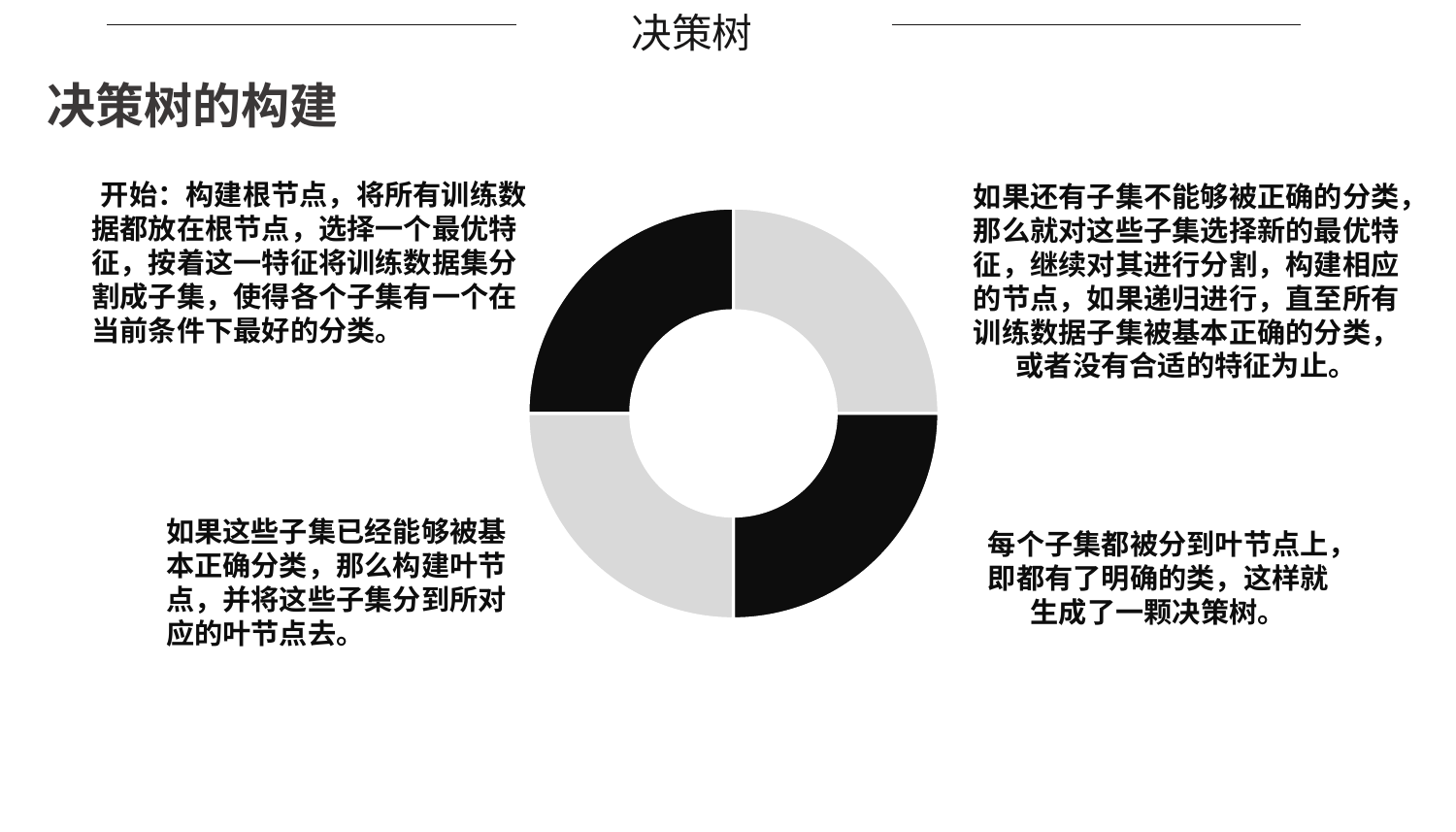

决策树
决策树的构建
 开始：构建根节点，将所有训练数据都放在根节点，选择一个最优特征，按着这一特征将训练数据集分割成子集，使得各个子集有一个在当前条件下最好的分类。

如果还有子集不能够被正确的分类，那么就对这些子集选择新的最优特征，继续对其进行分割，构建相应的节点，如果递归进行，直至所有训练数据子集被基本正确的分类，或者没有合适的特征为止。

### Chart

| Category | 销售额 |
|---|---|
| 第一季度 | 25.0 |
| 第二季度 | 25.0 |
| 第三季度 | 25.0 |
| 第四季度 | 25.0 |
如果这些子集已经能够被基本正确分类，那么构建叶节点，并将这些子集分到所对应的叶节点去。

每个子集都被分到叶节点上，即都有了明确的类，这样就生成了一颗决策树。